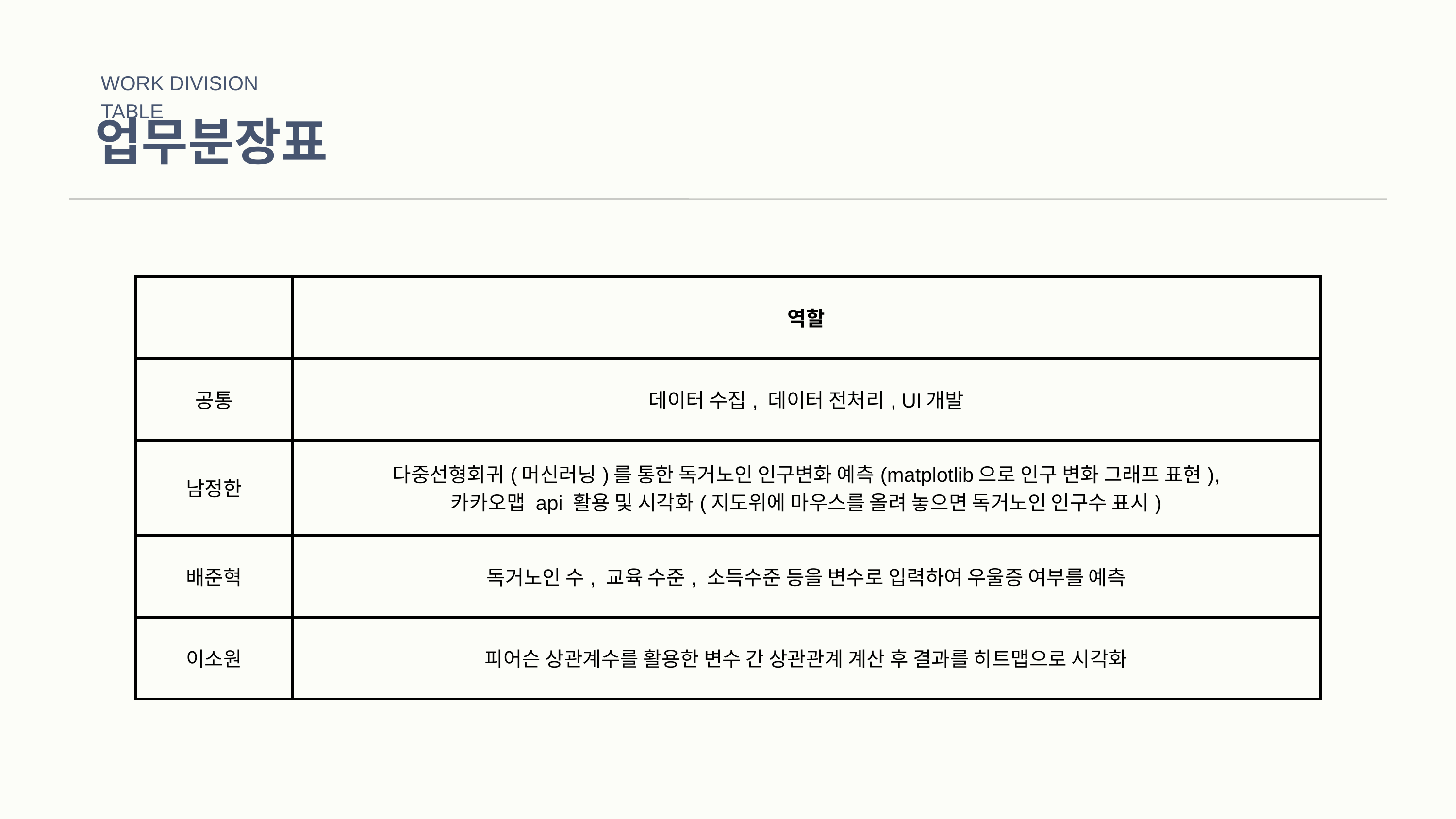

WORK DIVISION TABLE

업무분장표

|  | 역할 |
| --- | --- |
| 공통 | 데이터 수집, 데이터 전처리, UI개발 |
| 남정한 | 다중선형회귀(머신러닝)를 통한 독거노인 인구변화 예측(matplotlib으로 인구 변화 그래프 표현), 카카오맵 api 활용 및 시각화(지도위에 마우스를 올려 놓으면 독거노인 인구수 표시) |
| 배준혁 | 독거노인 수, 교육 수준, 소득수준 등을 변수로 입력하여 우울증 여부를 예측​ |
| 이소원 | 피어슨 상관계수를 활용한 변수 간 상관관계 계산 후 결과를 히트맵으로 시각화 |